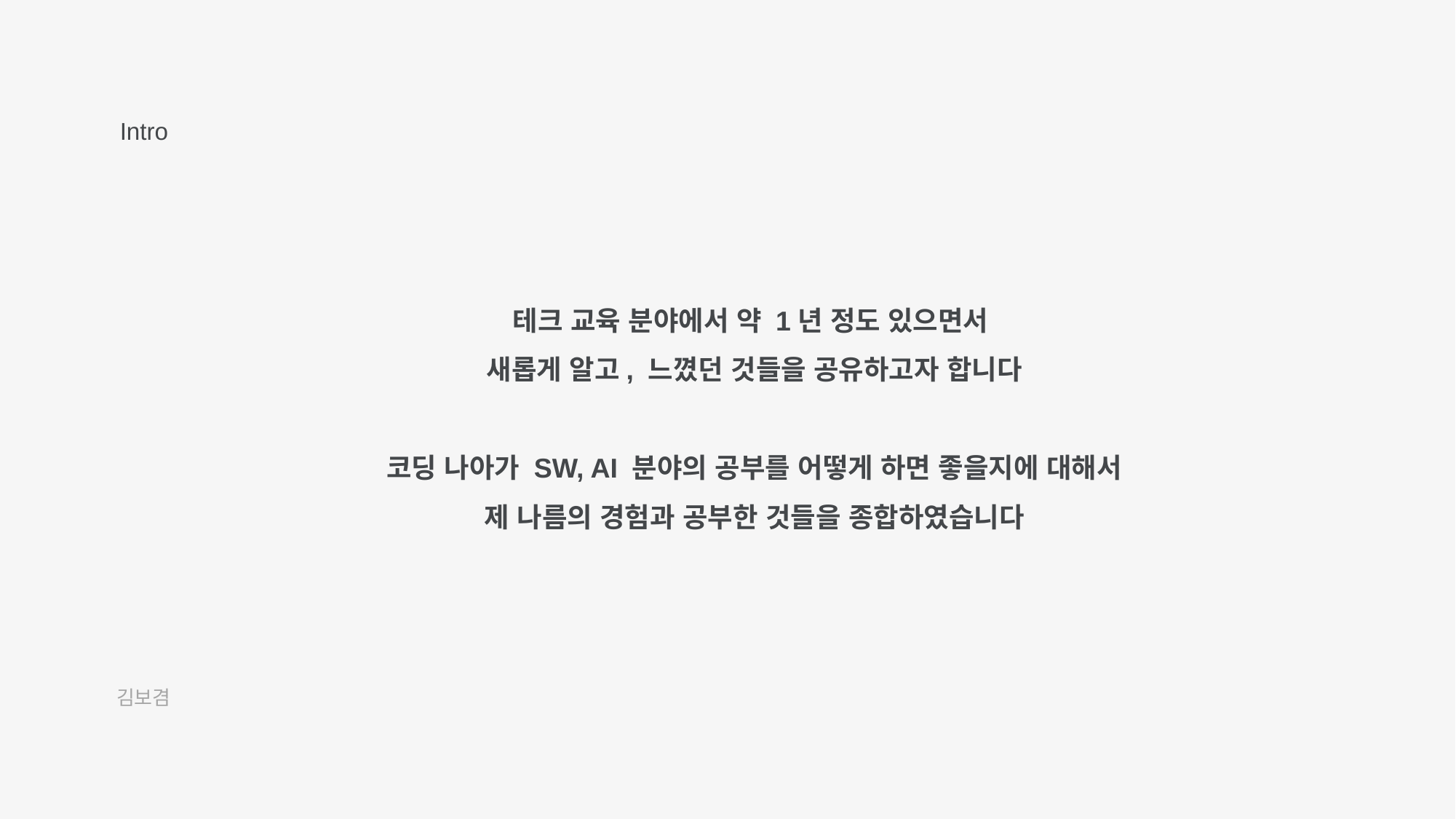

Intro
테크 교육 분야에서 약 1년 정도 있으면서
새롭게 알고, 느꼈던 것들을 공유하고자 합니다

코딩 나아가 SW, AI 분야의 공부를 어떻게 하면 좋을지에 대해서
제 나름의 경험과 공부한 것들을 종합하였습니다
김보겸